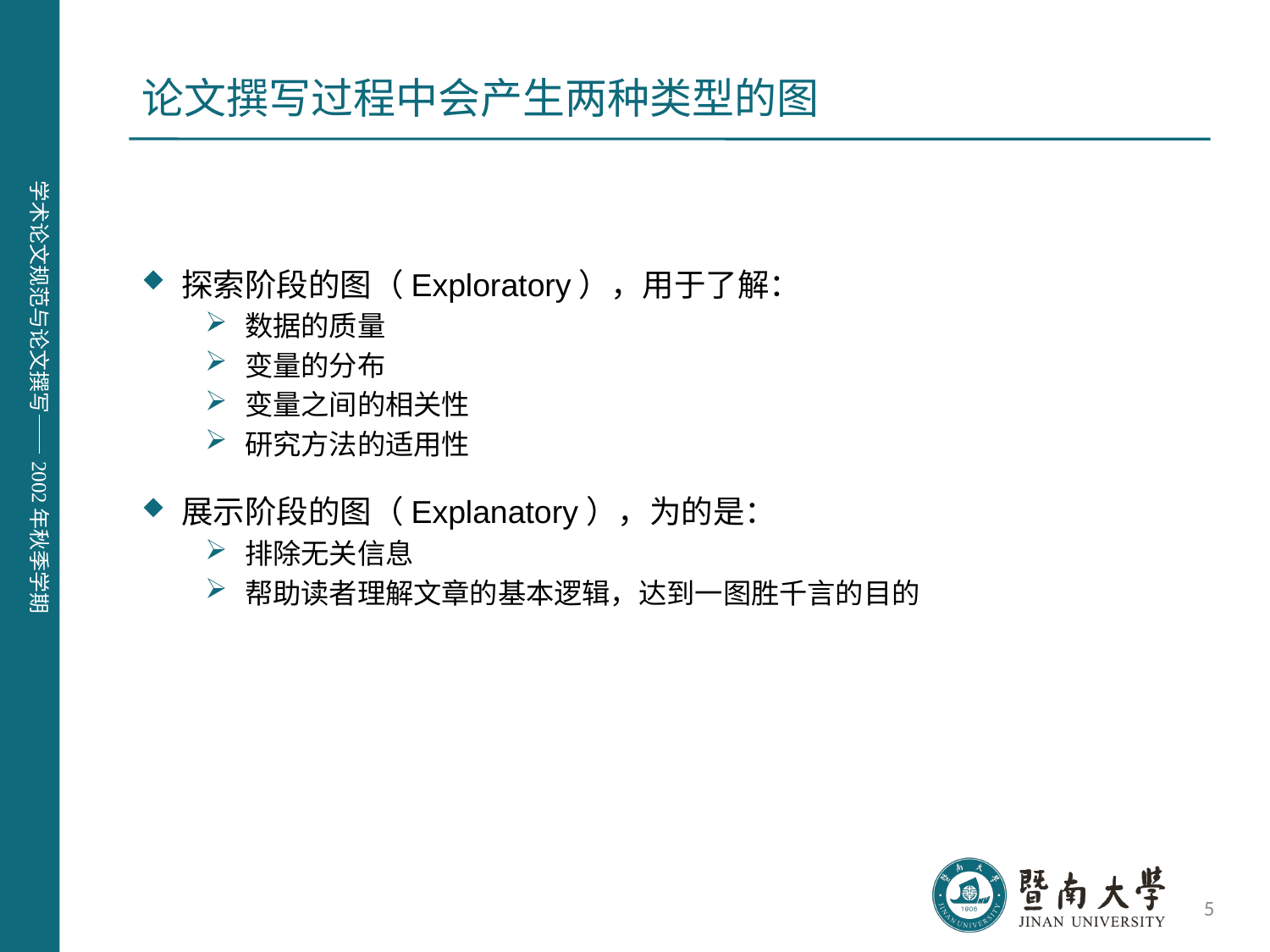

# 论文撰写过程中会产生两种类型的图

探索阶段的图（Exploratory），用于了解：
数据的质量
变量的分布
变量之间的相关性
研究方法的适用性
展示阶段的图（Explanatory），为的是：
排除无关信息
帮助读者理解文章的基本逻辑，达到一图胜千言的目的

5